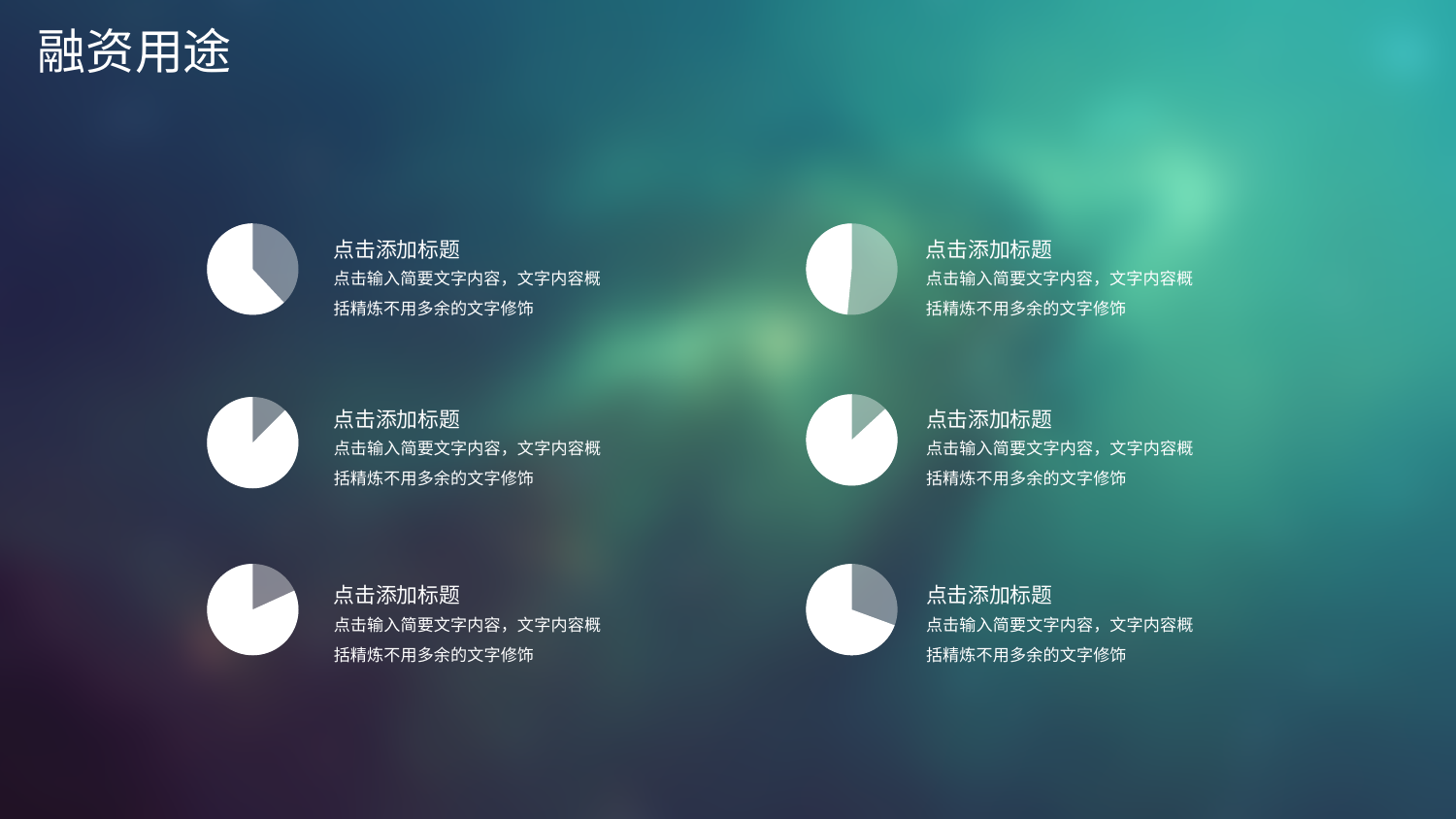

融资用途

64%

45%
点击添加标题
点击输入简要文字内容，文字内容概括精炼不用多余的文字修饰
点击添加标题
点击输入简要文字内容，文字内容概括精炼不用多余的文字修饰
点击添加标题
点击输入简要文字内容，文字内容概括精炼不用多余的文字修饰
点击添加标题
点击输入简要文字内容，文字内容概括精炼不用多余的文字修饰

98%

18%

90%

60%
点击添加标题
点击输入简要文字内容，文字内容概括精炼不用多余的文字修饰
点击添加标题
点击输入简要文字内容，文字内容概括精炼不用多余的文字修饰